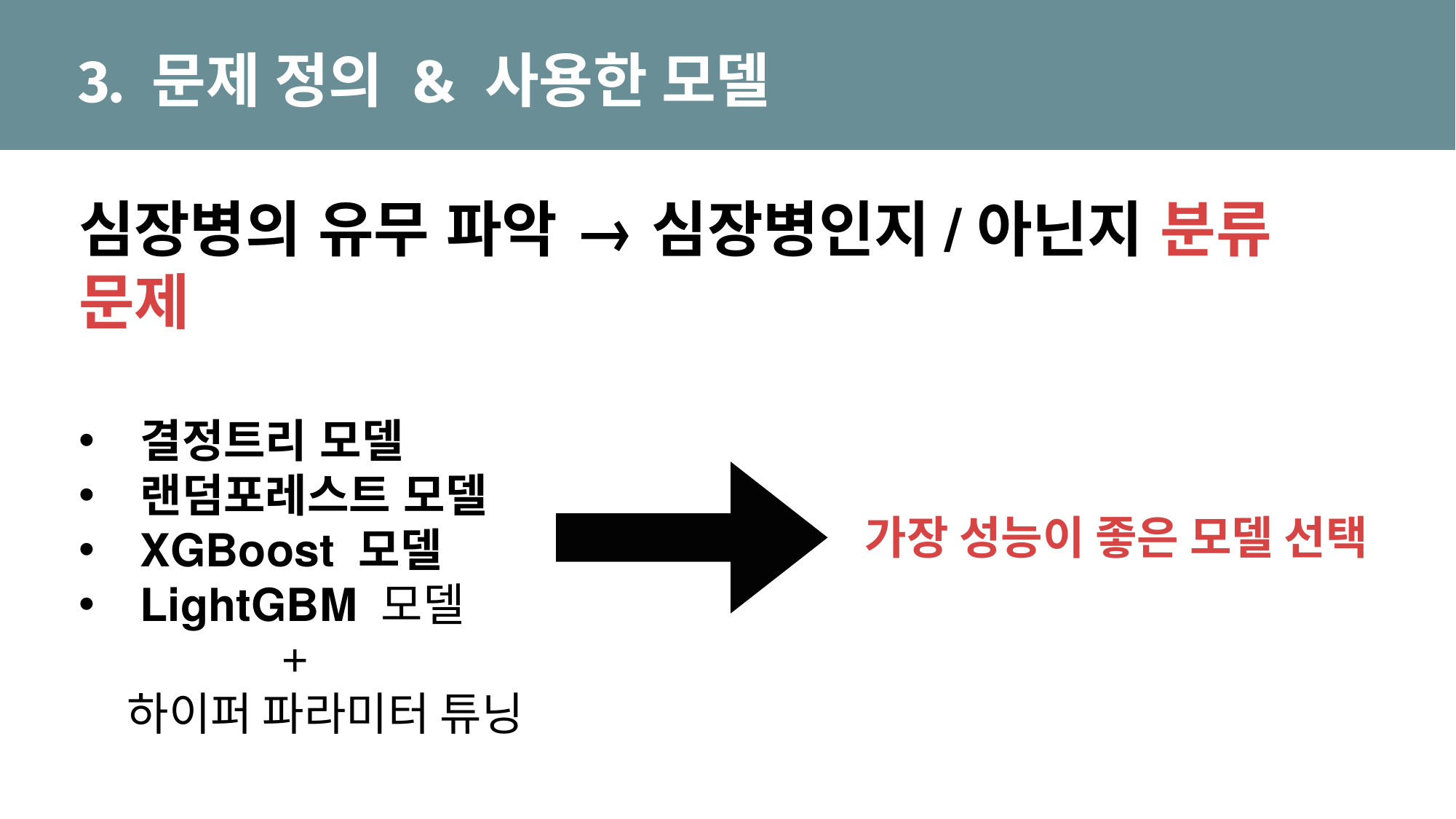

# 3. 문제 정의 & 사용한 모델
심장병의 유무 파악 → 심장병인지/아닌지 분류 문제

결정트리 모델
랜덤포레스트 모델
XGBoost 모델
LightGBM 모델
              +
 하이퍼 파라미터 튜닝

가장 성능이 좋은 모델 선택